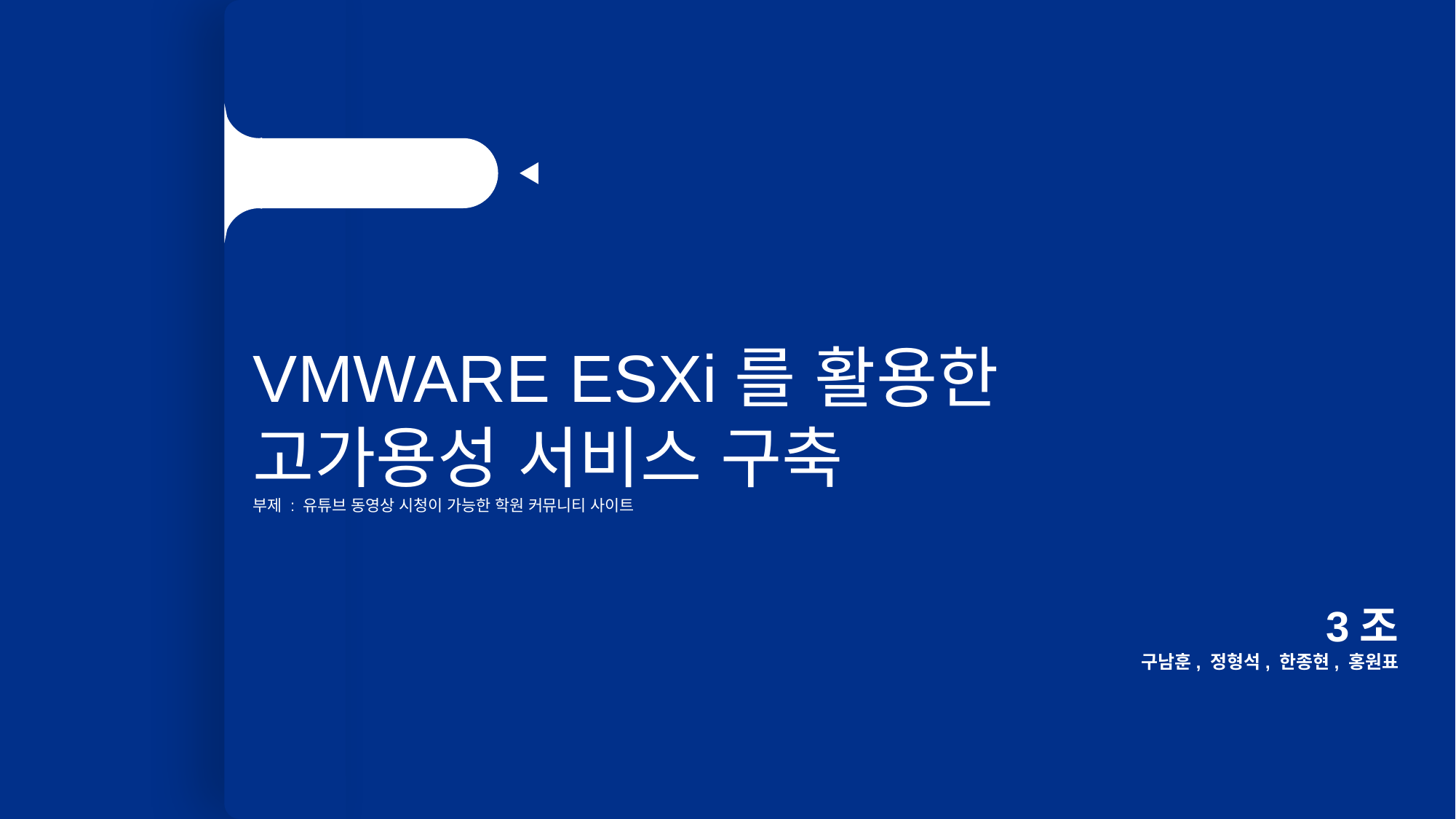

한국정보교육원
VMWARE ESXi를 활용한
고가용성 서비스 구축
부제 : 유튜브 동영상 시청이 가능한 학원 커뮤니티 사이트

3조
구남훈, 정형석, 한종현, 홍원표